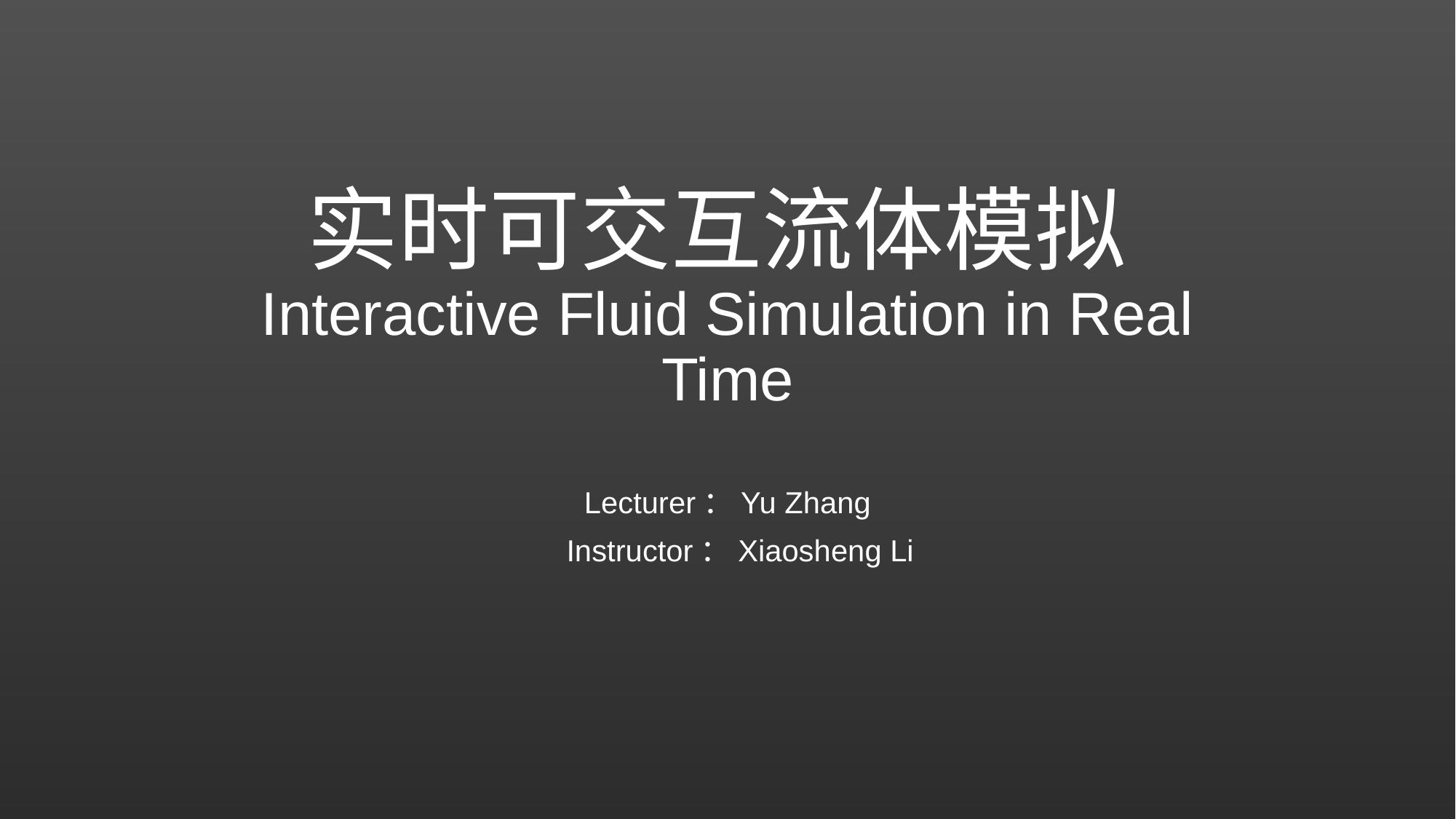

# 实时可交互流体模拟Interactive Fluid Simulation in Real Time

Lecturer：Yu Zhang
   Instructor：Xiaosheng Li